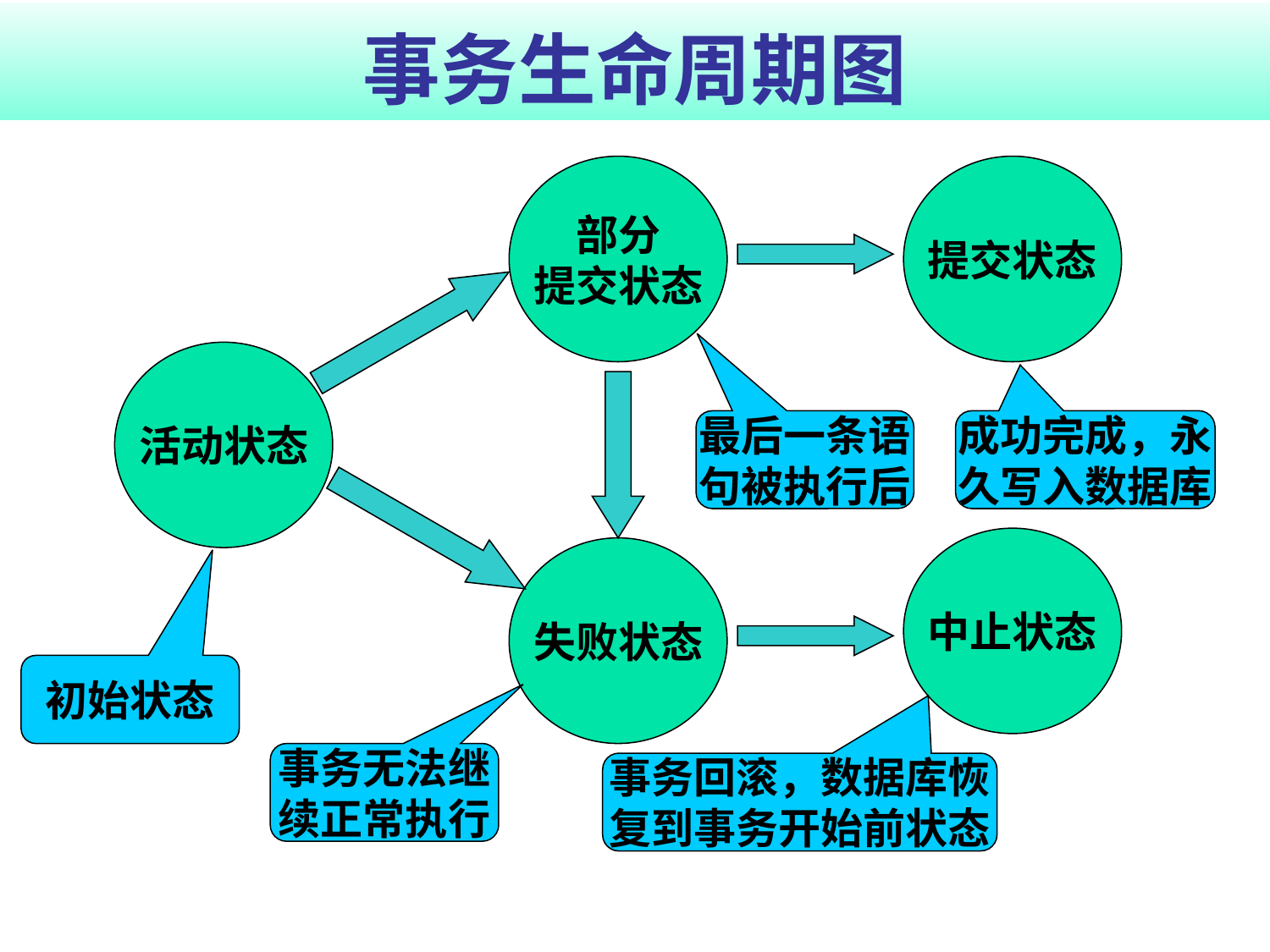

# 事务生命周期图
部分
提交状态
提交状态

活动状态
最后一条语
句被执行后
成功完成，永
久写入数据库

中止状态
失败状态

初始状态
事务无法继
续正常执行
事务回滚，数据库恢
复到事务开始前状态